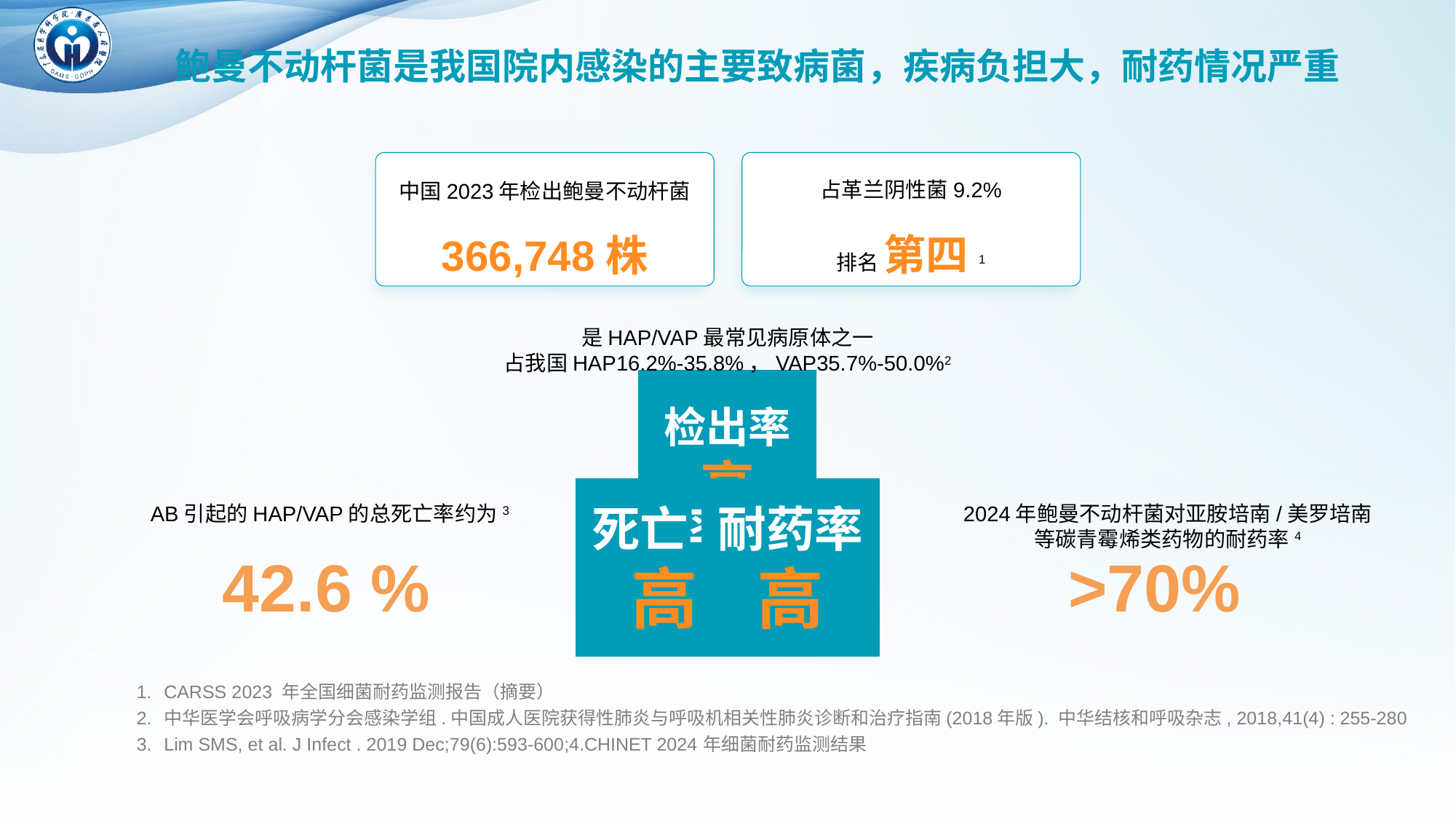

鲍曼不动杆菌是我国院内感染的主要致病菌，疾病负担大，耐药情况严重

占革兰阴性菌9.2%
排名 第四1
中国2023年检出鲍曼不动杆菌
366,748株
是HAP/VAP最常见病原体之一
占我国HAP16.2%-35.8%，VAP35.7%-50.0%2
检出率高
死亡率高
耐药率高
AB引起的HAP/VAP的总死亡率约为3
2024年鲍曼不动杆菌对亚胺培南/美罗培南等碳青霉烯类药物的耐药率4
42.6 %
>70%
CARSS 2023 年全国细菌耐药监测报告（摘要）
中华医学会呼吸病学分会感染学组.中国成人医院获得性肺炎与呼吸机相关性肺炎诊断和治疗指南(2018年版). 中华结核和呼吸杂志, 2018,41(4) : 255-280
Lim SMS, et al. J Infect . 2019 Dec;79(6):593-600;4.CHINET 2024年细菌耐药监测结果